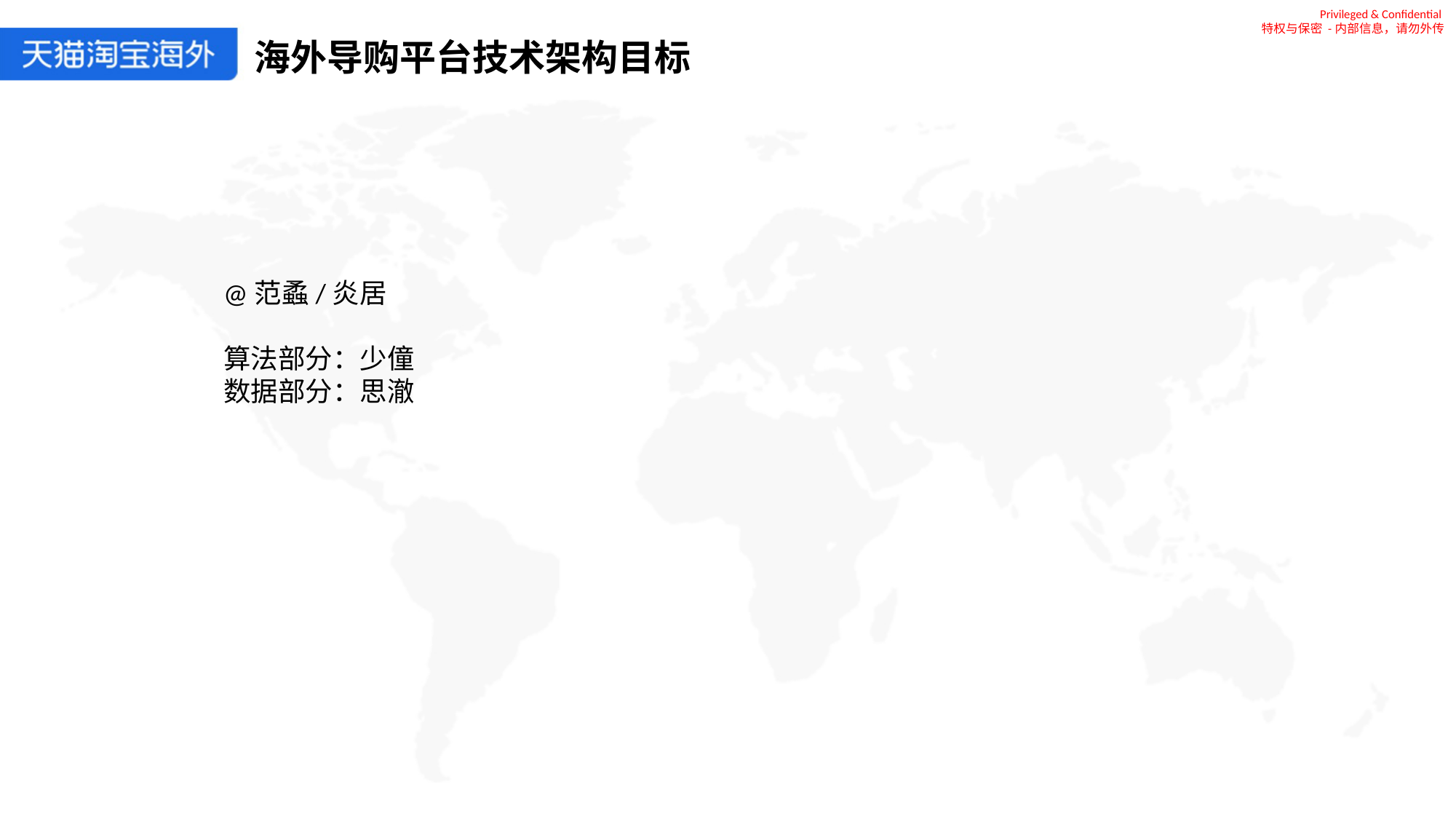

Privileged & Confidential
特权与保密 -内部信息，请勿外传
海外导购平台技术架构目标
@范蟊/炎居

算法部分：少僮
数据部分：思澈